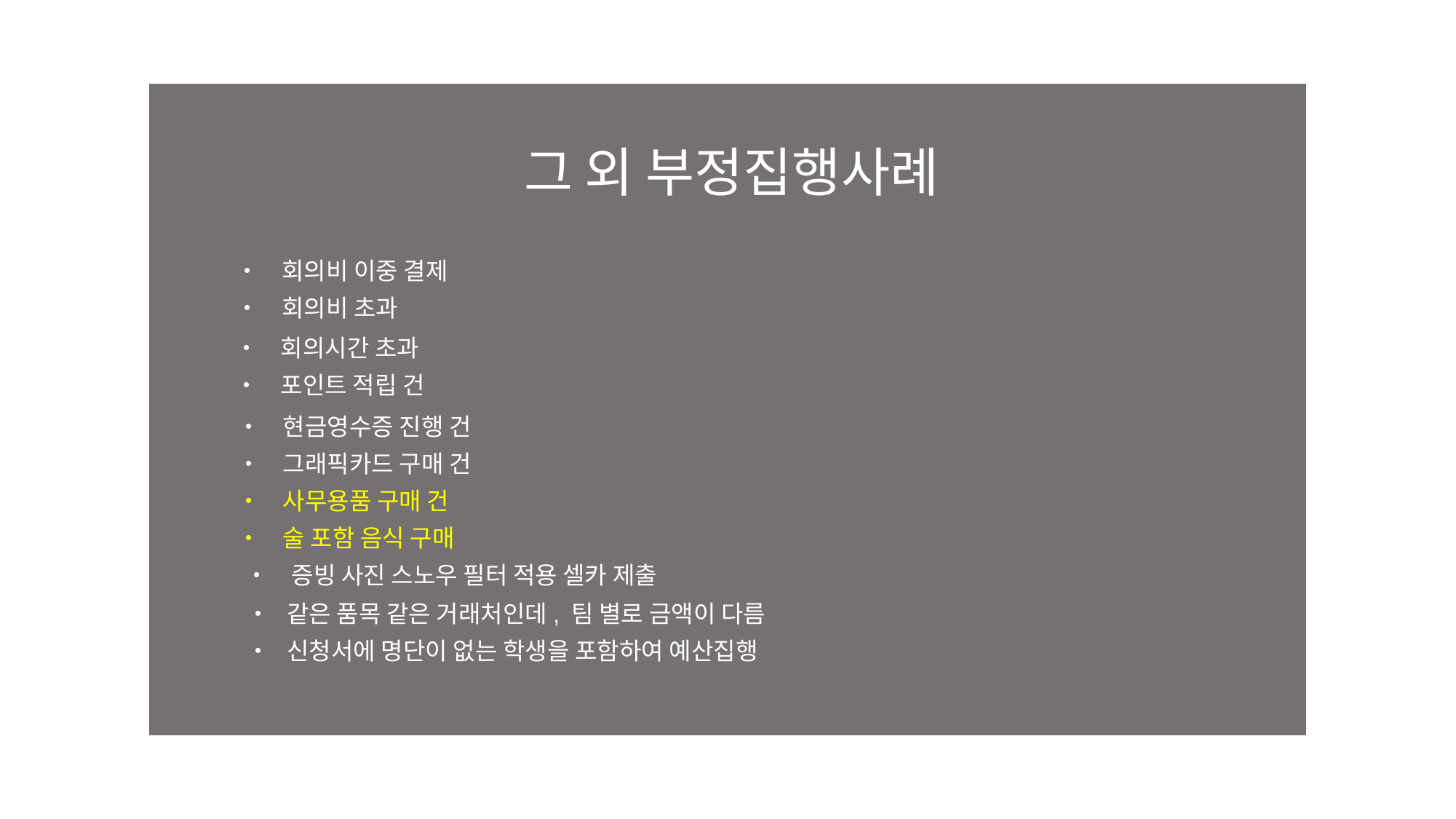

그 외 부정집행사례
•   회의비 이중 결제

•   회의비 초과
•   회의시간 초과
•   포인트 적립 건
•   현금영수증 진행 건

•   그래픽카드 구매 건

•   사무용품 구매 건

•   술 포함 음식 구매
•   증빙 사진 스노우 필터 적용 셀카 제출
•  같은 품목 같은 거래처인데, 팀 별로 금액이 다름
•  신청서에 명단이 없는 학생을 포함하여 예산집행